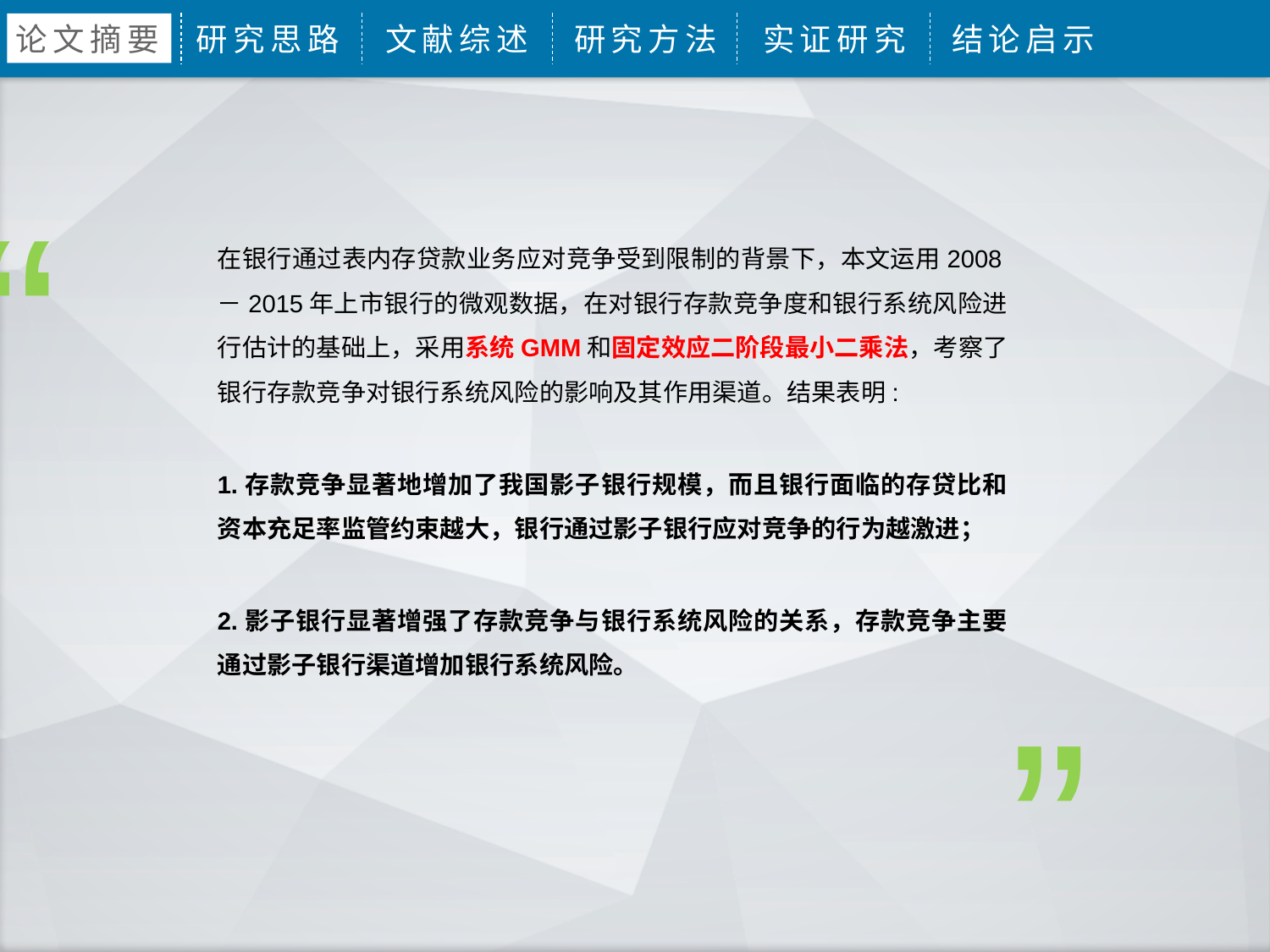

论文摘要
研究思路
文献综述
研究方法
实证研究
结论启示

“
在银行通过表内存贷款业务应对竞争受到限制的背景下，本文运用2008－2015年上市银行的微观数据，在对银行存款竞争度和银行系统风险进行估计的基础上，采用系统GMM和固定效应二阶段最小二乘法，考察了银行存款竞争对银行系统风险的影响及其作用渠道。结果表明:
1.存款竞争显著地增加了我国影子银行规模，而且银行面临的存贷比和资本充足率监管约束越大，银行通过影子银行应对竞争的行为越激进；
2.影子银行显著增强了存款竞争与银行系统风险的关系，存款竞争主要通过影子银行渠道增加银行系统风险。
”